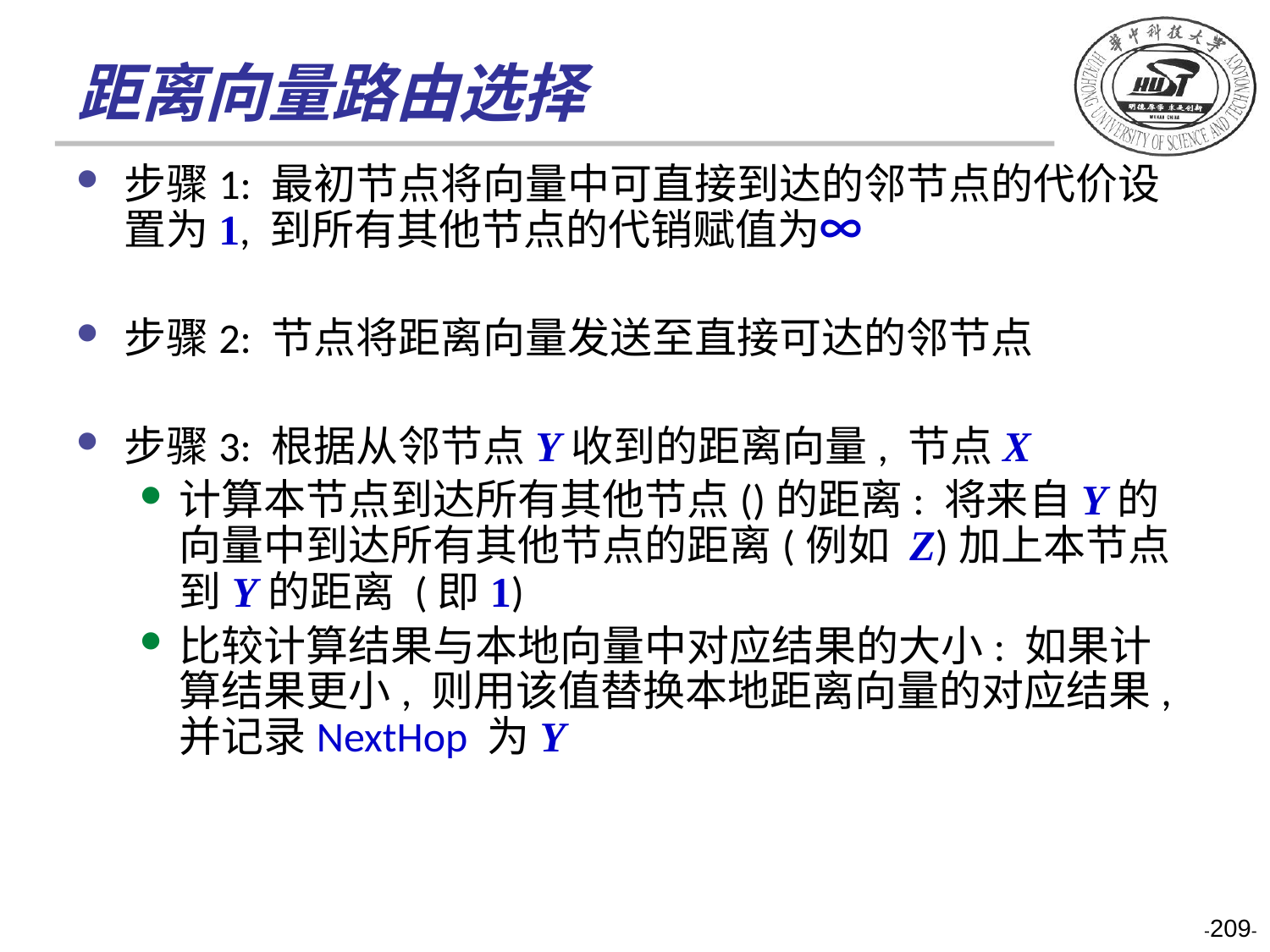

# 距离向量路由选择
步骤1: 最初节点将向量中可直接到达的邻节点的代价设置为1, 到所有其他节点的代销赋值为∞

步骤2: 节点将距离向量发送至直接可达的邻节点

步骤3: 根据从邻节点Y收到的距离向量, 节点X
计算本节点到达所有其他节点()的距离: 将来自Y的向量中到达所有其他节点的距离(例如 Z)加上本节点到Y的距离 (即1)
比较计算结果与本地向量中对应结果的大小: 如果计算结果更小, 则用该值替换本地距离向量的对应结果, 并记录NextHop 为Y
-209-